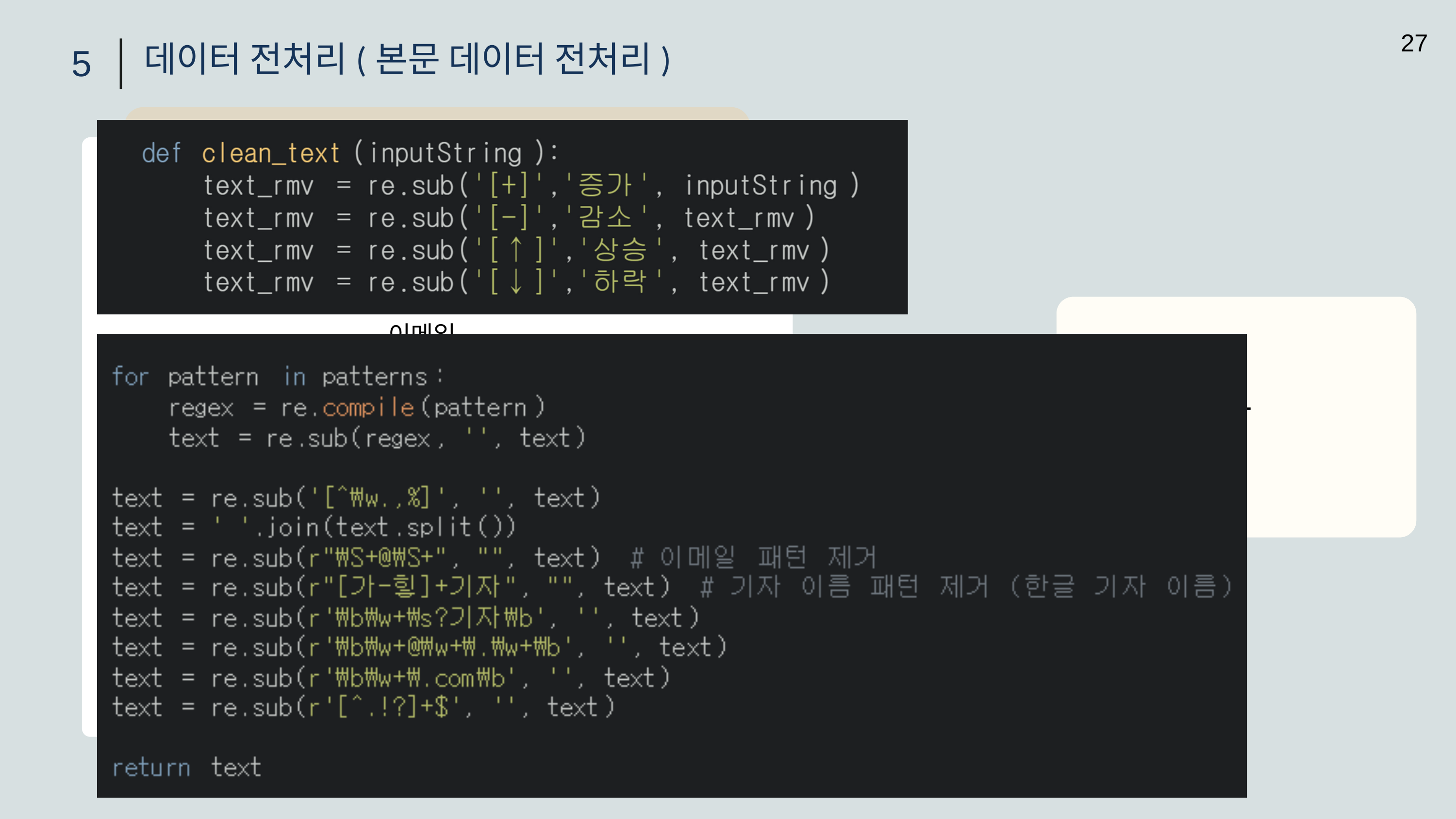

27
데이터 전처리(본문 데이터 전처리)
5

공통 전처리

뉴스 언론사 이름
OO 기자
이메일
(%.,)제외 특수문자
(),[] 에 묶여있는 데이터
언론사 홈페이지
원본보기, 아이콘, AD, Advertisement

문장 백터화

re모듈을 사용해 제거